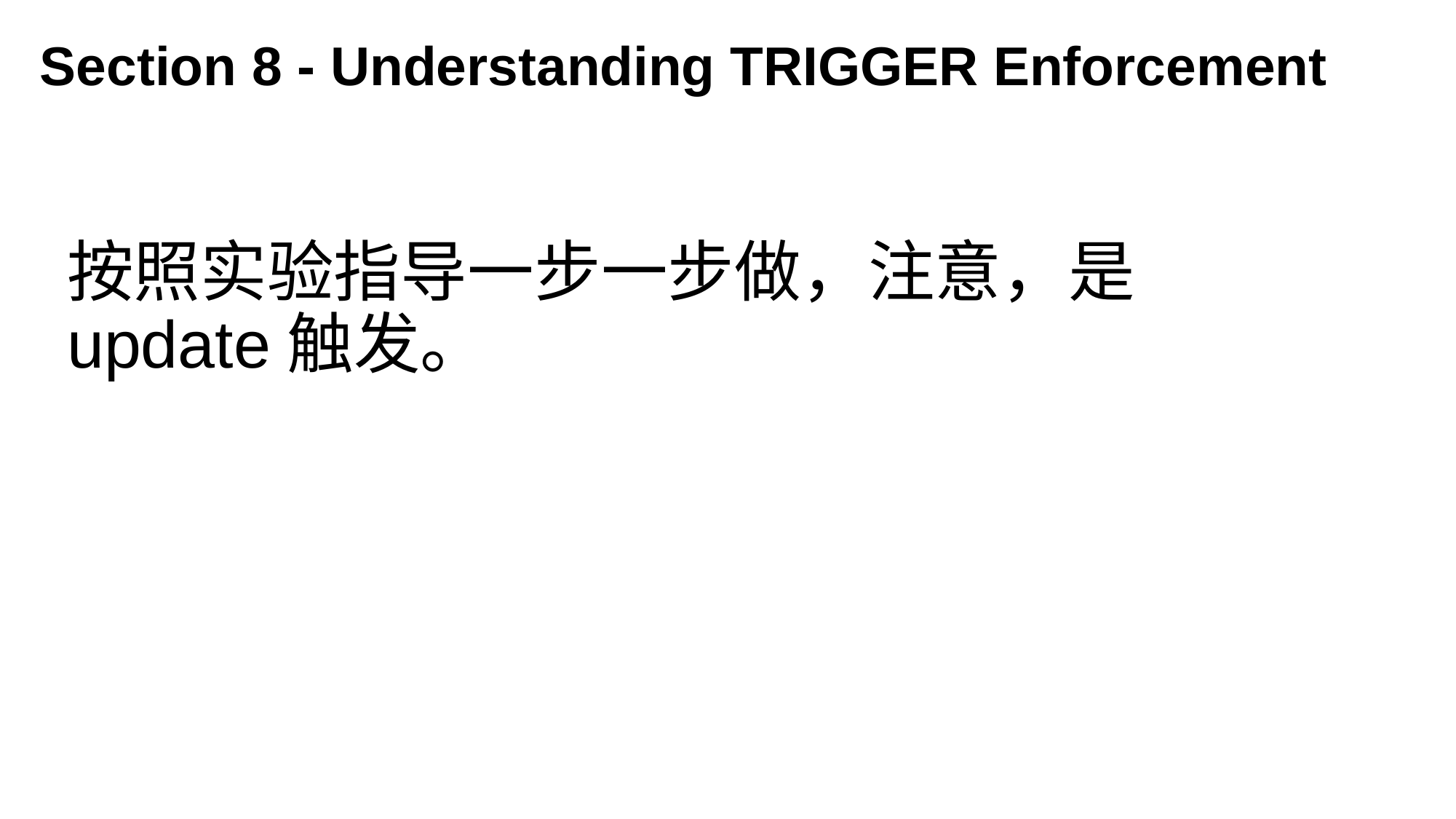

Section 8 - Understanding TRIGGER Enforcement
按照实验指导一步一步做，注意，是update触发。